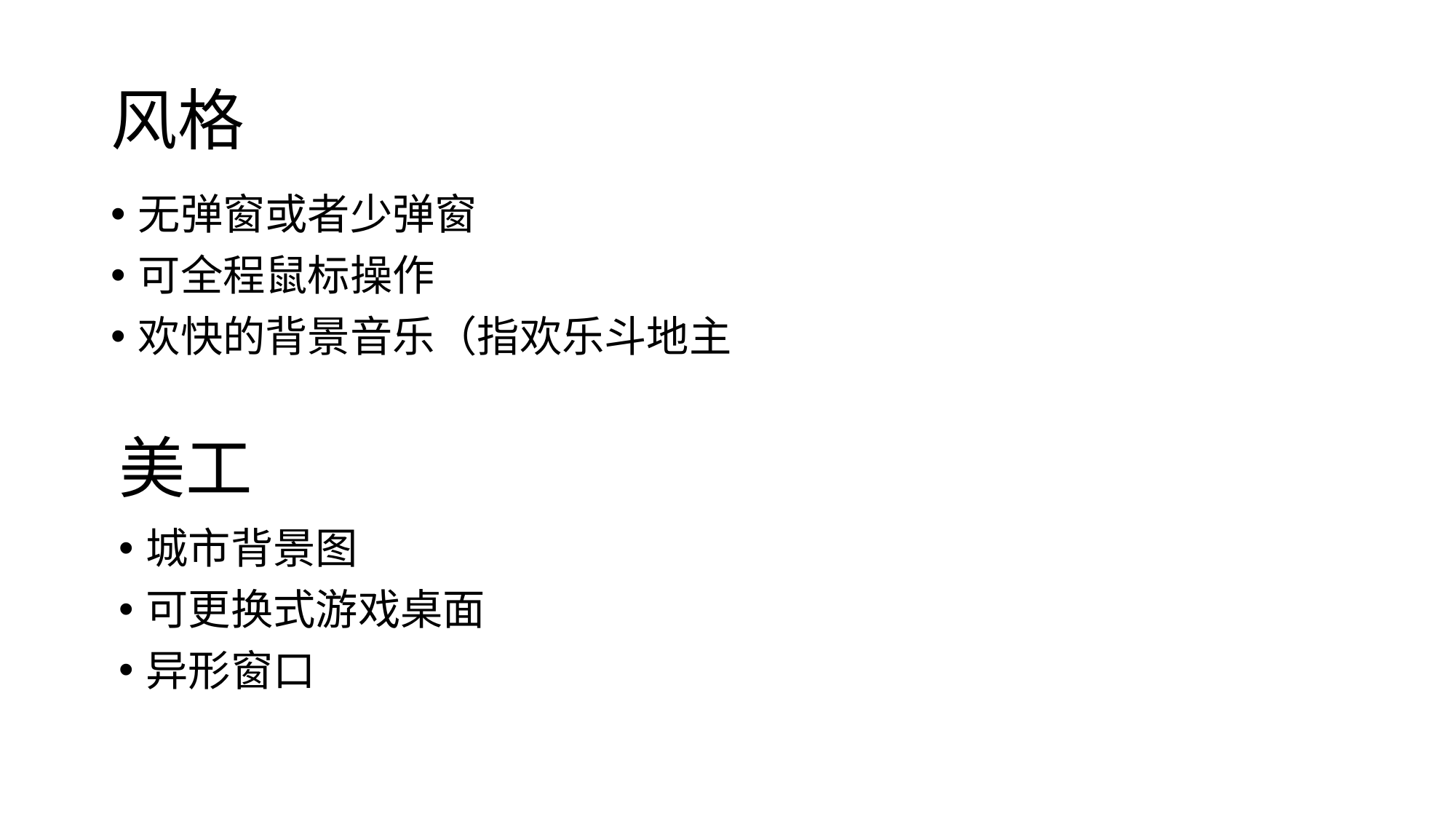

# 风格
无弹窗或者少弹窗
可全程鼠标操作
欢快的背景音乐（指欢乐斗地主

美工
城市背景图
可更换式游戏桌面
异形窗口